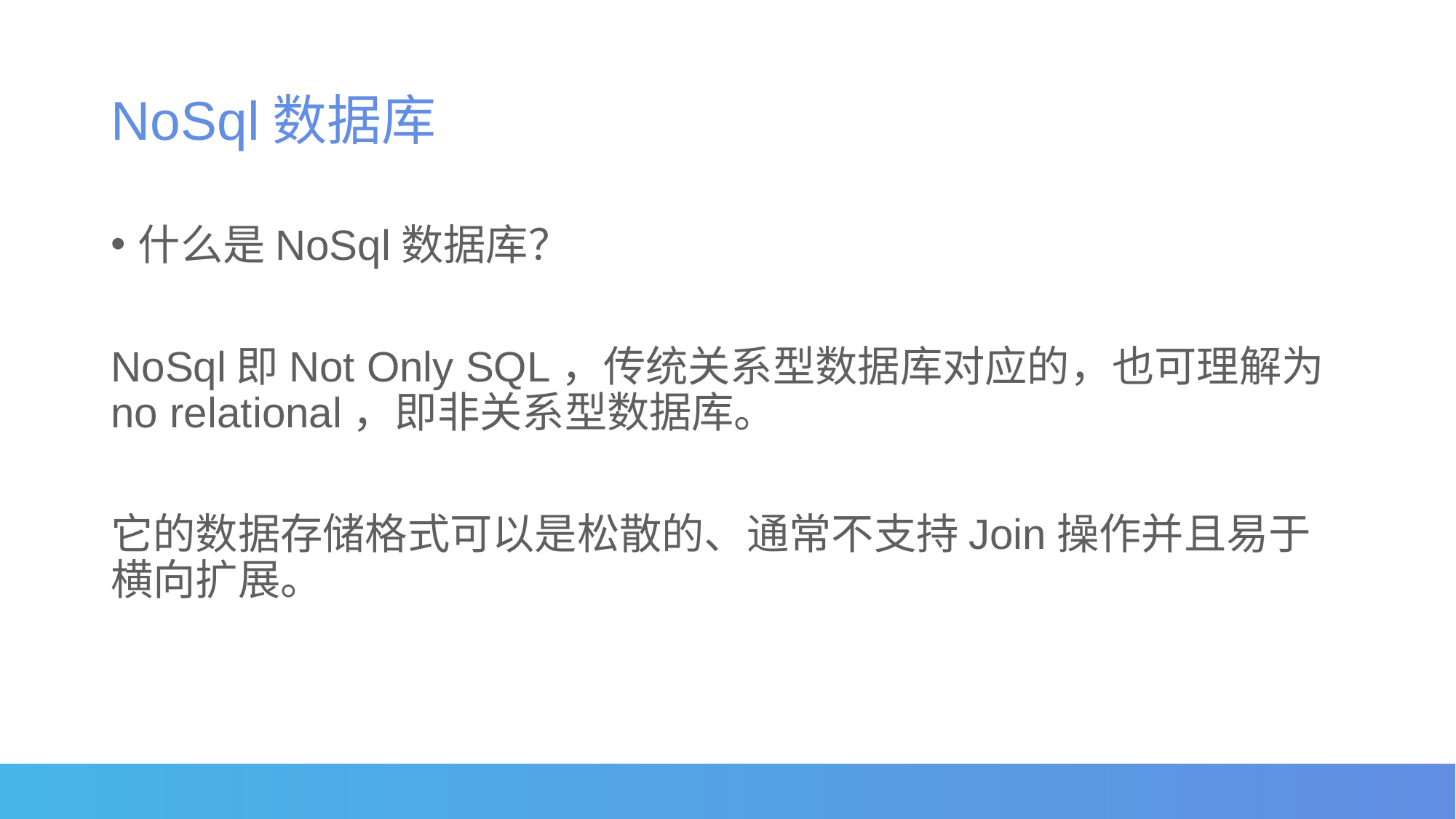

NoSql数据库
什么是NoSql数据库？

NoSql即Not Only SQL，传统关系型数据库对应的，也可理解为no relational，即非关系型数据库。

它的数据存储格式可以是松散的、通常不支持Join操作并且易于横向扩展。